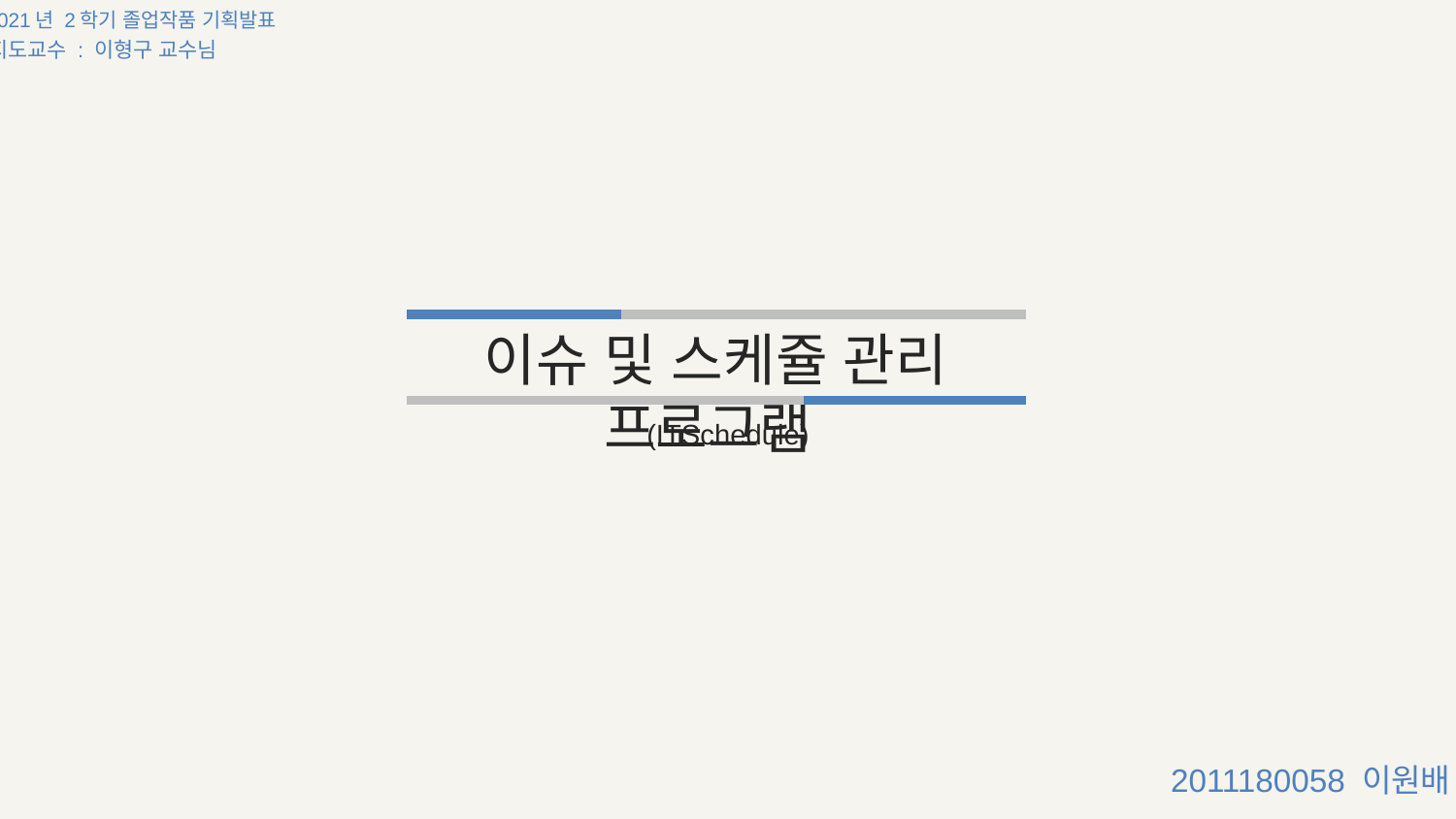

2021년 2학기 졸업작품 기획발표
지도교수 : 이형구 교수님
이슈 및 스케쥴 관리 프로그램
(ITSchedule)
2011180058 이원배